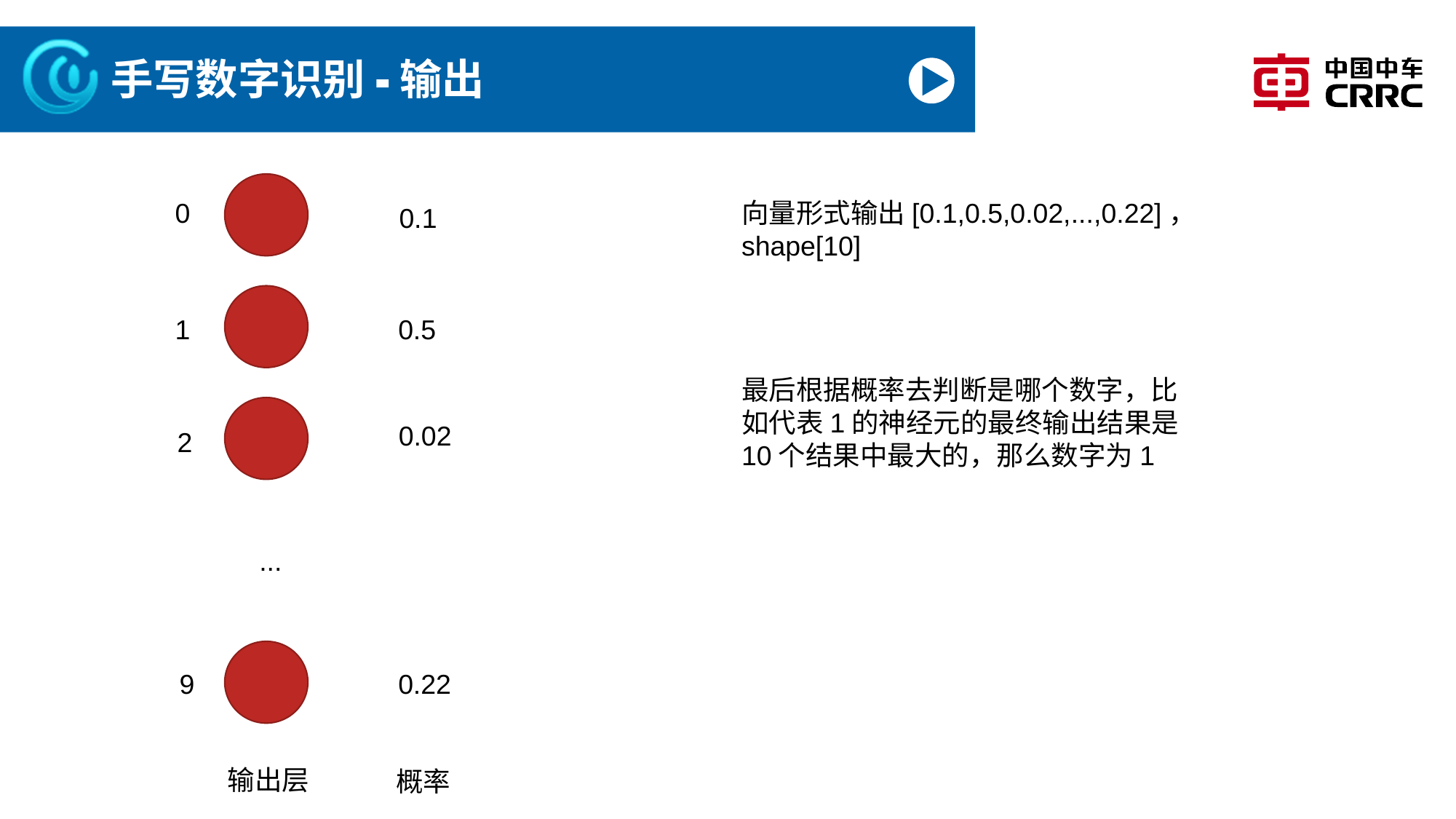

# 手写数字识别-输出

0
0.1

1
0.5

0.02
2
...

9
0.22
输出层
概率
向量形式输出[0.1,0.5,0.02,...,0.22]，shape[10]
最后根据概率去判断是哪个数字，比如代表1的神经元的最终输出结果是10个结果中最大的，那么数字为1
120